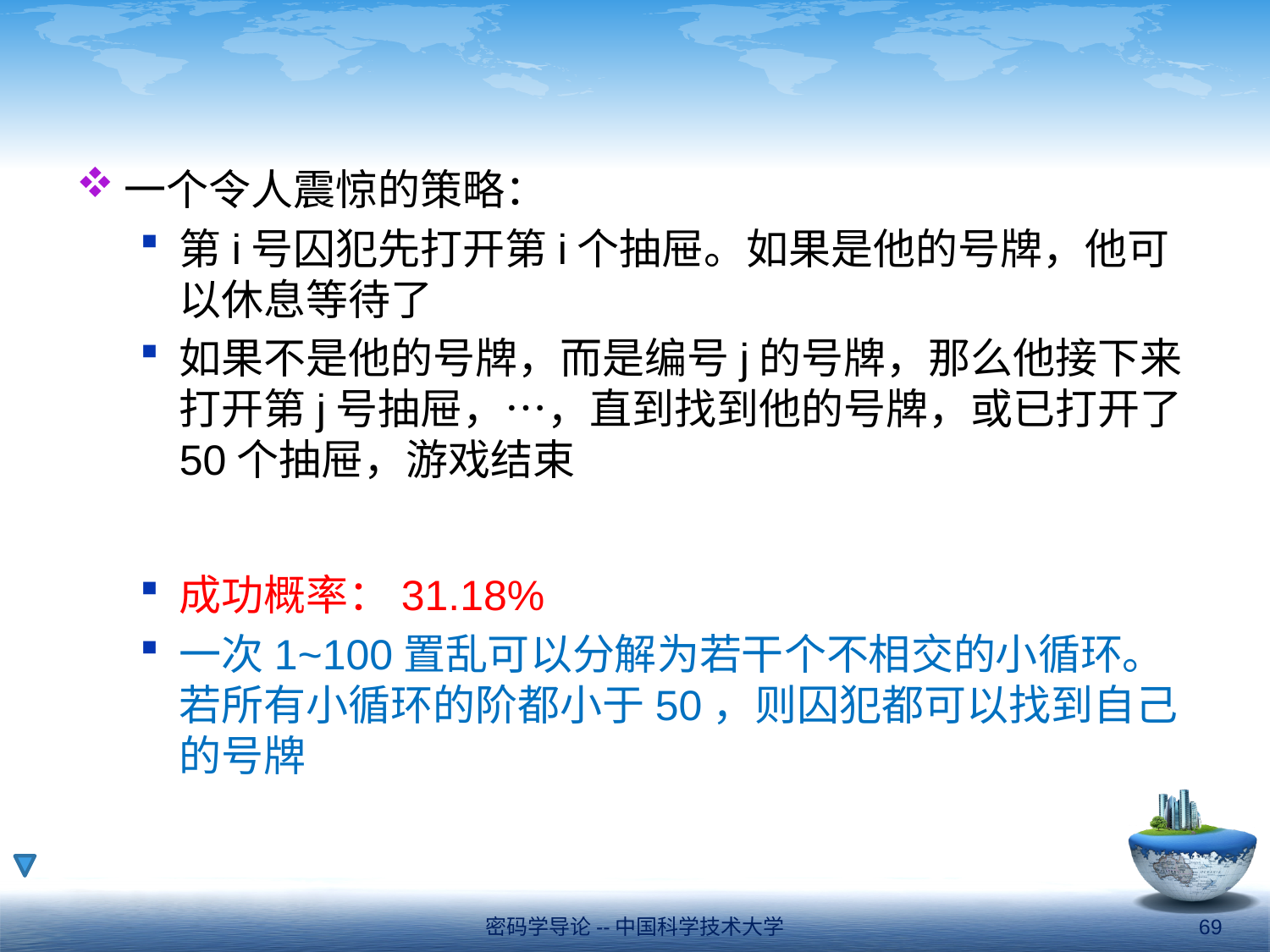

#
一个令人震惊的策略：
第i号囚犯先打开第i个抽屉。如果是他的号牌，他可以休息等待了
如果不是他的号牌，而是编号j的号牌，那么他接下来打开第j号抽屉，…，直到找到他的号牌，或已打开了50个抽屉，游戏结束

成功概率：31.18%
一次1~100置乱可以分解为若干个不相交的小循环。若所有小循环的阶都小于50，则囚犯都可以找到自己的号牌

密码学导论--中国科学技术大学
69